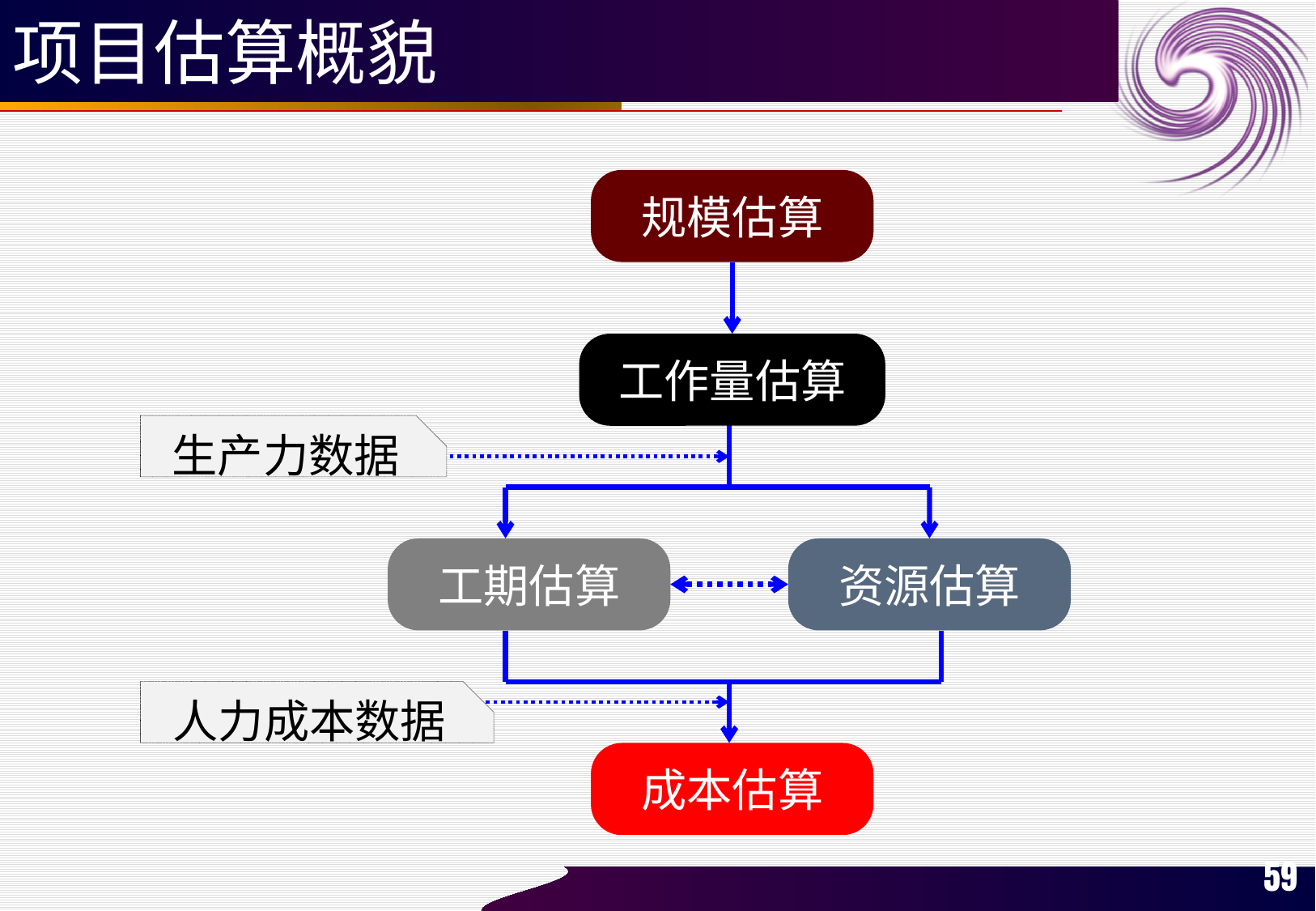

# 项目估算概貌
规模估算
工作量估算
生产力数据
工期估算
资源估算
人力成本数据
成本估算
59